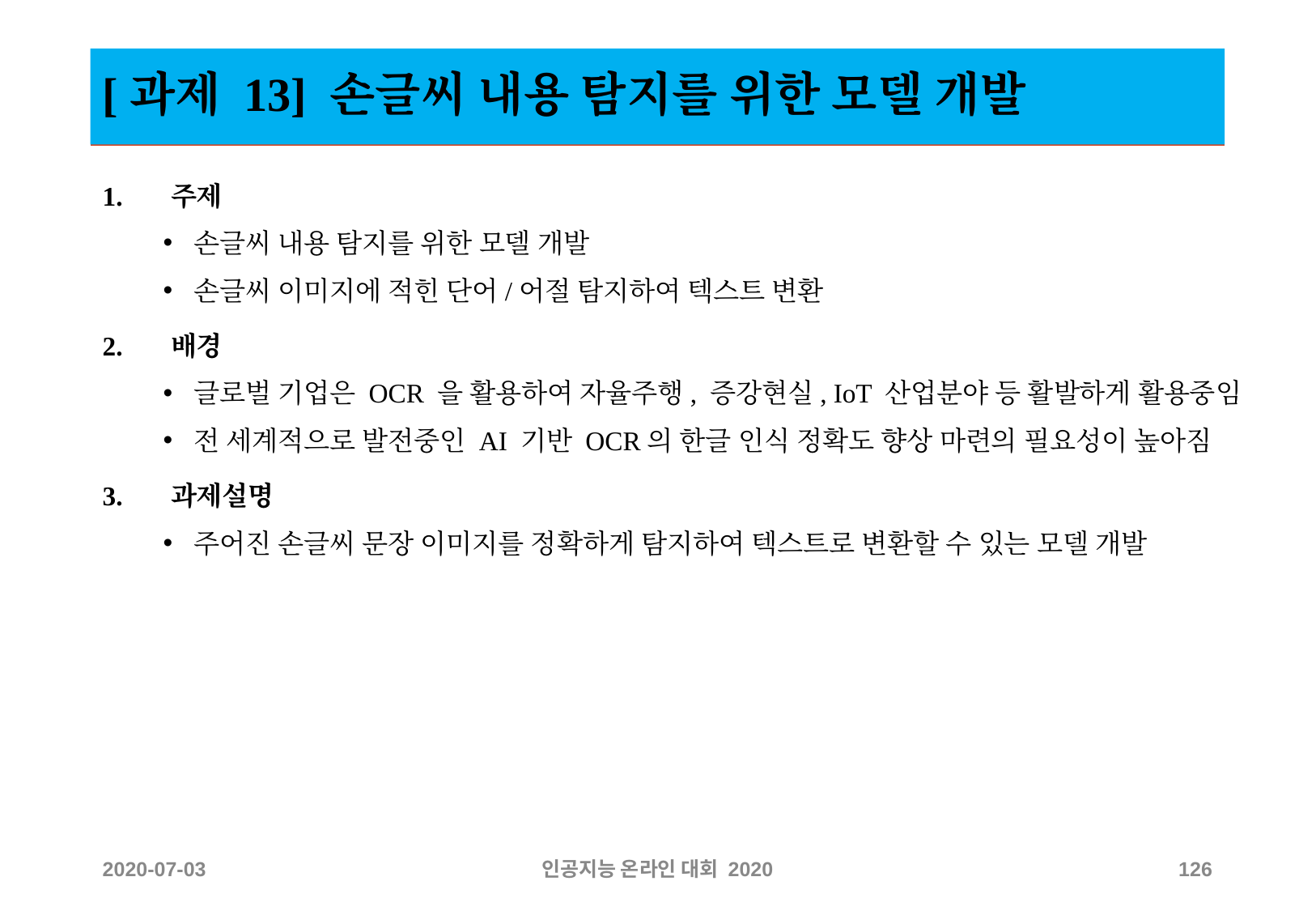

# [과제 13] 손글씨 내용 탐지를 위한 모델 개발
주제
손글씨 내용 탐지를 위한 모델 개발
손글씨 이미지에 적힌 단어/어절 탐지하여 텍스트 변환
배경
글로벌 기업은 OCR 을 활용하여 자율주행, 증강현실, IoT 산업분야 등 활발하게 활용중임
전 세계적으로 발전중인 AI 기반 OCR의 한글 인식 정확도 향상 마련의 필요성이 높아짐
과제설명
주어진 손글씨 문장 이미지를 정확하게 탐지하여 텍스트로 변환할 수 있는 모델 개발
2020-07-03
인공지능 온라인 대회 2020
126